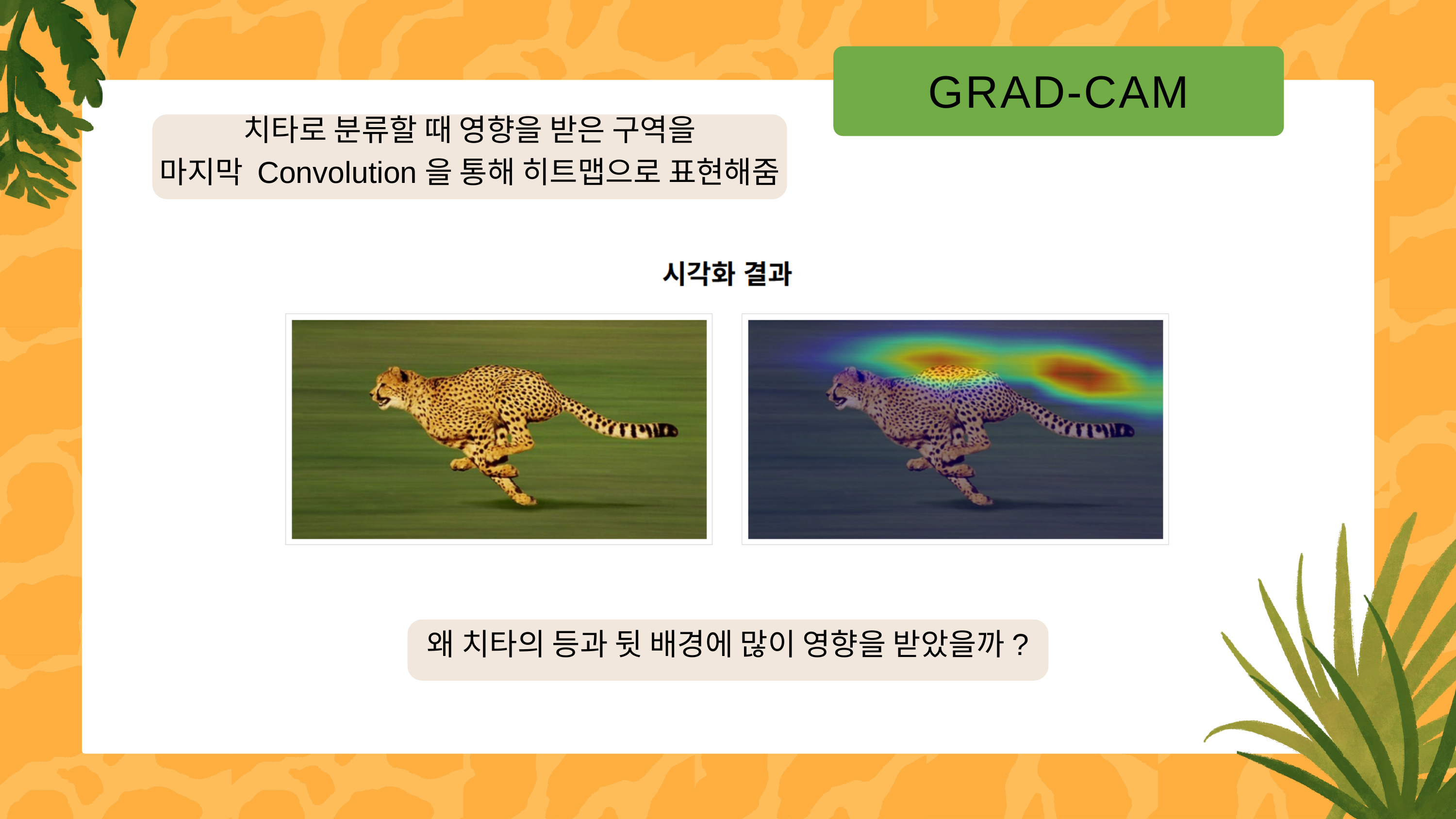

GRAD-CAM

치타로 분류할 때 영향을 받은 구역을
마지막 Convolution을 통해 히트맵으로 표현해줌

왜 치타의 등과 뒷 배경에 많이 영향을 받았을까?